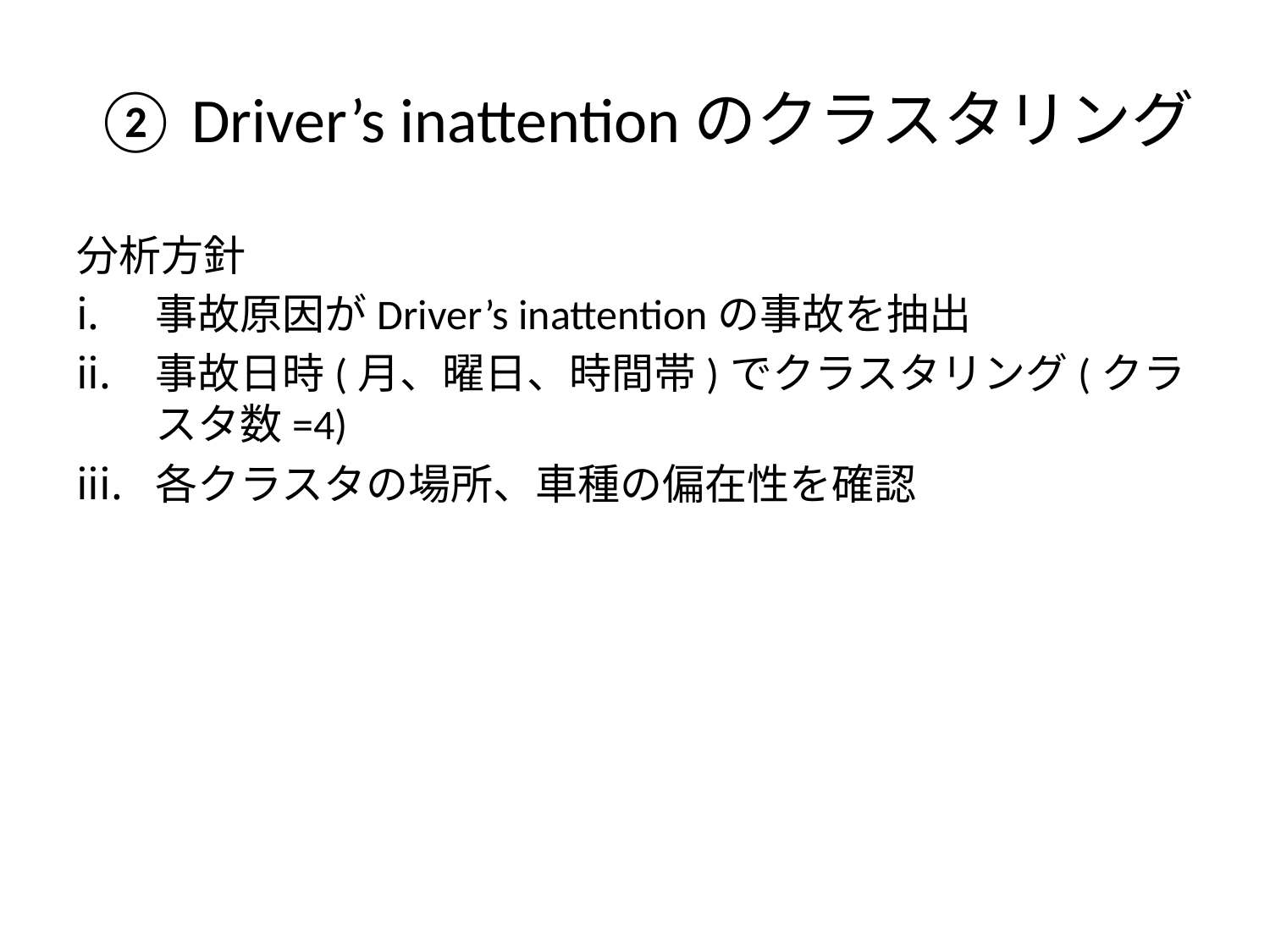

# ② Driver’s inattentionのクラスタリング
分析方針
事故原因がDriver’s inattentionの事故を抽出
事故日時(月、曜日、時間帯)でクラスタリング(クラスタ数=4)
各クラスタの場所、車種の偏在性を確認